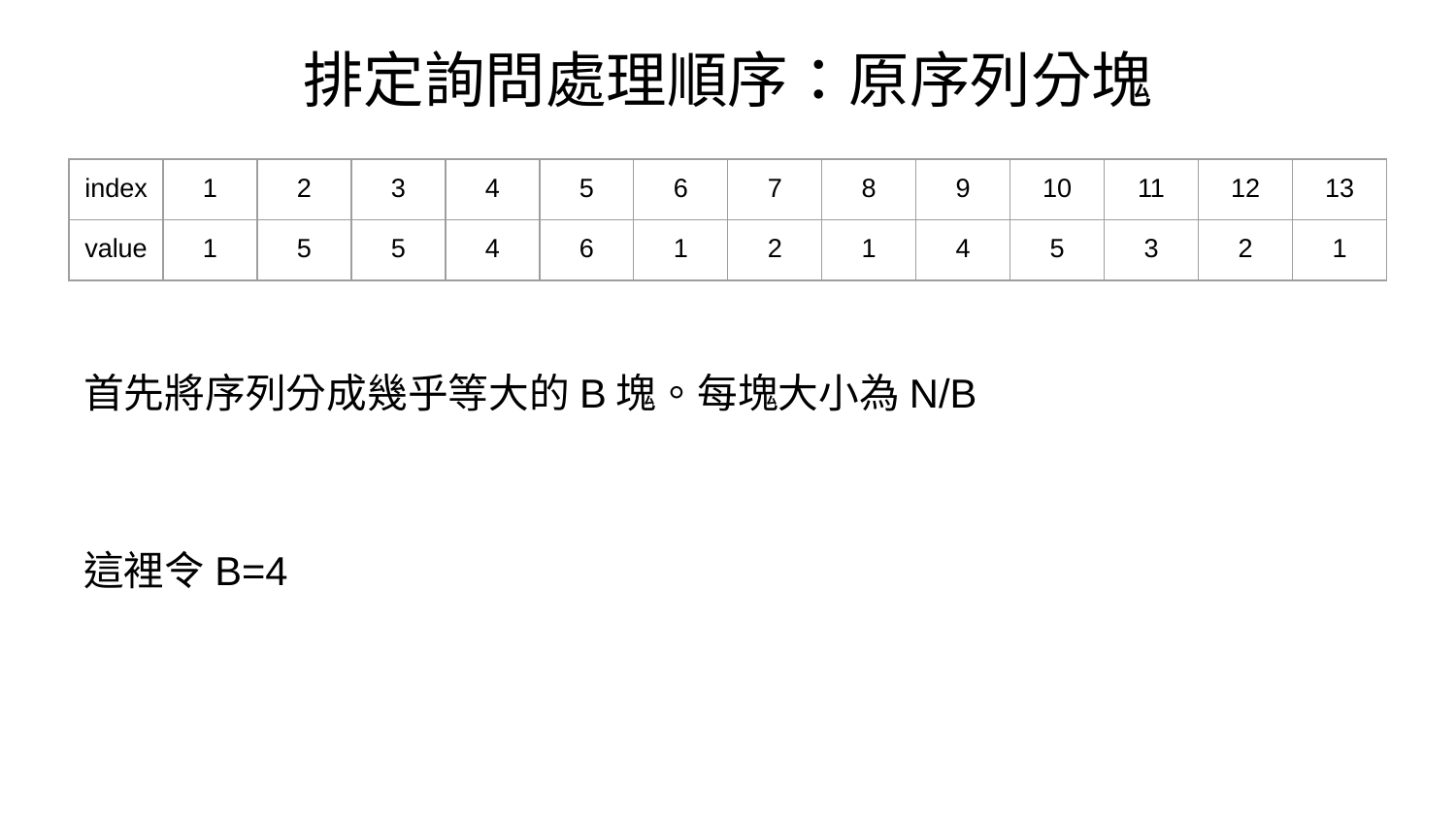

排定詢問處理順序：原序列分塊
| index | 1 | 2 | 3 | 4 | 5 | 6 | 7 | 8 | 9 | 10 | 11 | 12 | 13 |
| --- | --- | --- | --- | --- | --- | --- | --- | --- | --- | --- | --- | --- | --- |
| value | 1 | 5 | 5 | 4 | 6 | 1 | 2 | 1 | 4 | 5 | 3 | 2 | 1 |
首先將序列分成幾乎等大的B塊。每塊大小為N/B
這裡令B=4